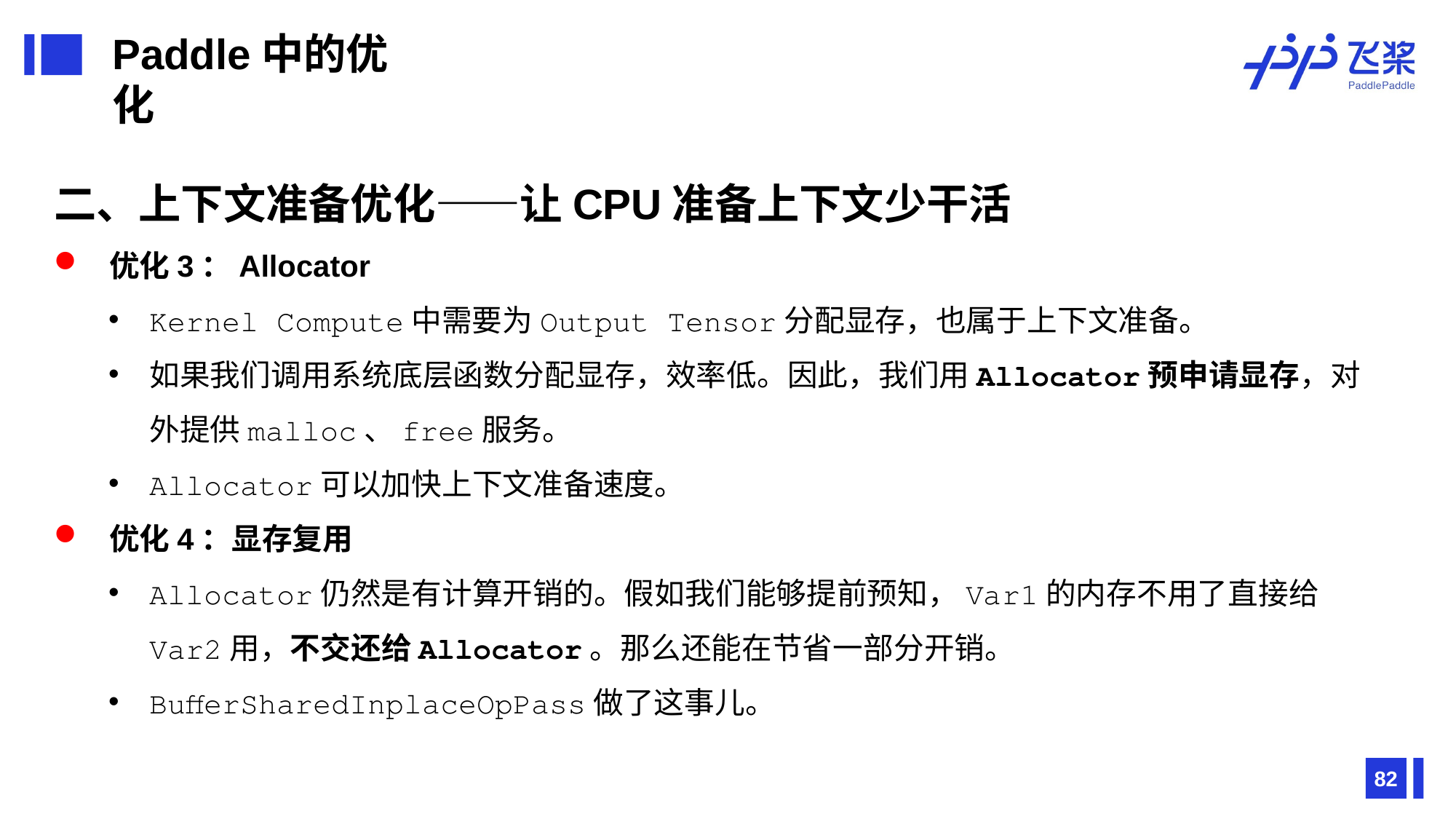

Paddle中的优化
二、上下文准备优化——让CPU准备上下文少干活
 优化3：Allocator
Kernel Compute中需要为Output Tensor分配显存，也属于上下文准备。
如果我们调用系统底层函数分配显存，效率低。因此，我们用Allocator预申请显存，对外提供malloc、free服务。
Allocator可以加快上下文准备速度。
 优化4：显存复用
Allocator仍然是有计算开销的。假如我们能够提前预知，Var1的内存不用了直接给Var2用，不交还给Allocator。那么还能在节省一部分开销。
BufferSharedInplaceOpPass做了这事儿。
82